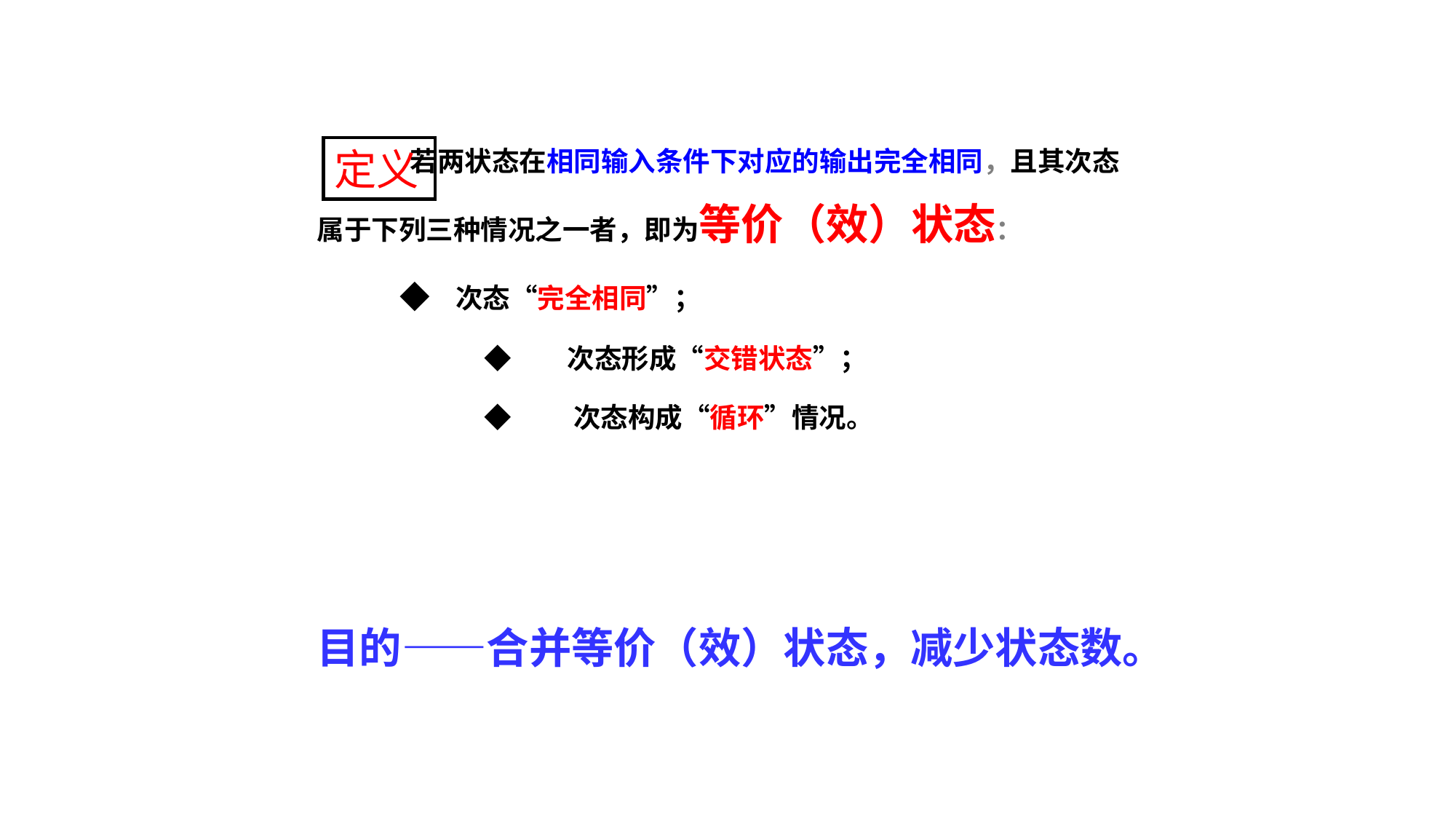

若两状态在相同输入条件下对应的输出完全相同，且其次态属于下列三种情况之一者，即为等价（效）状态：
            ◆   次态“完全相同”；
                           ◆        次态形成“交错状态”；
                           ◆         次态构成“循环”情况。
定义
目的——合并等价（效）状态，减少状态数。